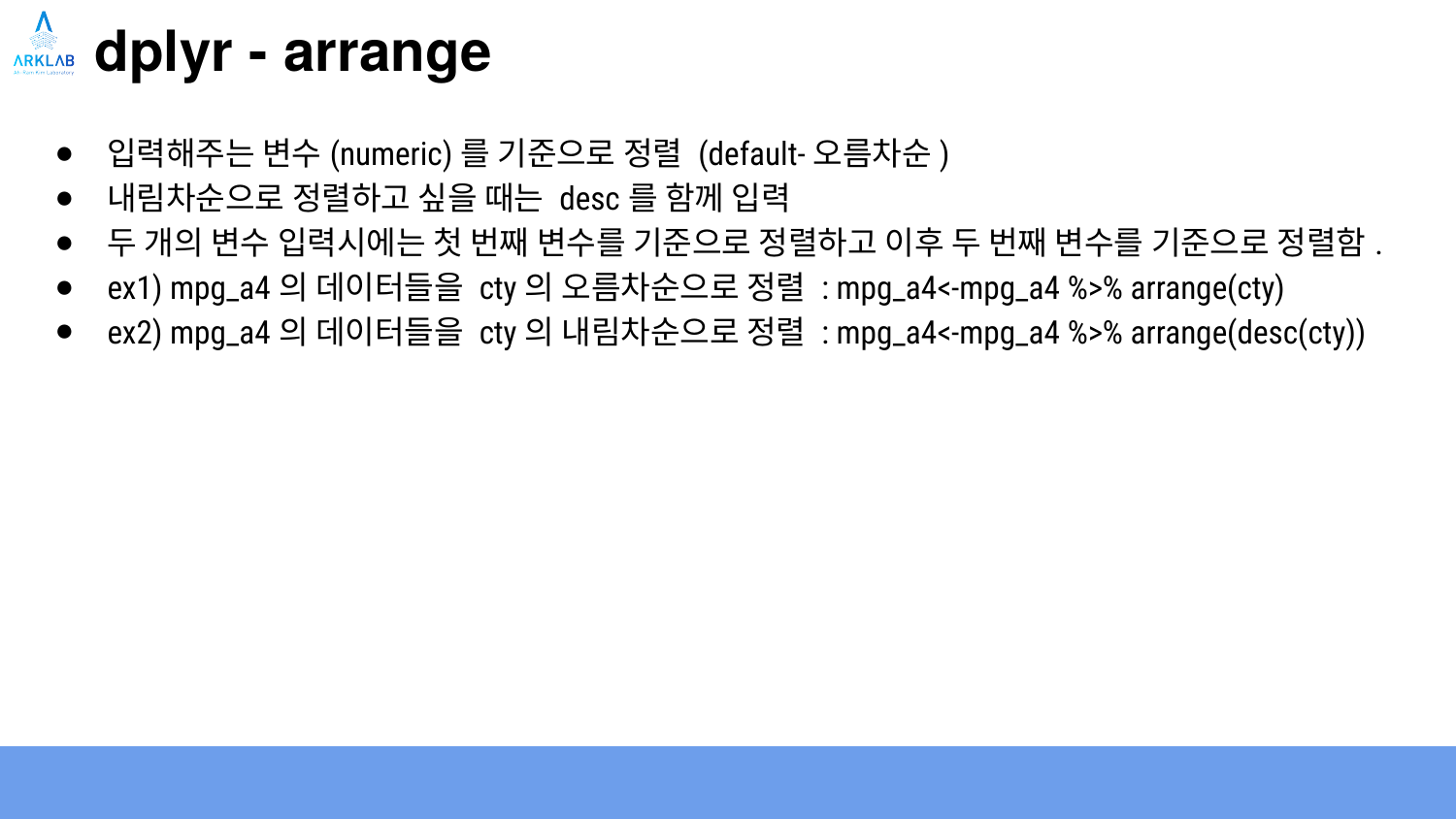

# dplyr - arrange
입력해주는 변수(numeric)를 기준으로 정렬 (default-오름차순)
내림차순으로 정렬하고 싶을 때는 desc를 함께 입력
두 개의 변수 입력시에는 첫 번째 변수를 기준으로 정렬하고 이후 두 번째 변수를 기준으로 정렬함.
ex1) mpg_a4의 데이터들을 cty의 오름차순으로 정렬 : mpg_a4<-mpg_a4 %>% arrange(cty)
ex2) mpg_a4의 데이터들을 cty의 내림차순으로 정렬 : mpg_a4<-mpg_a4 %>% arrange(desc(cty))